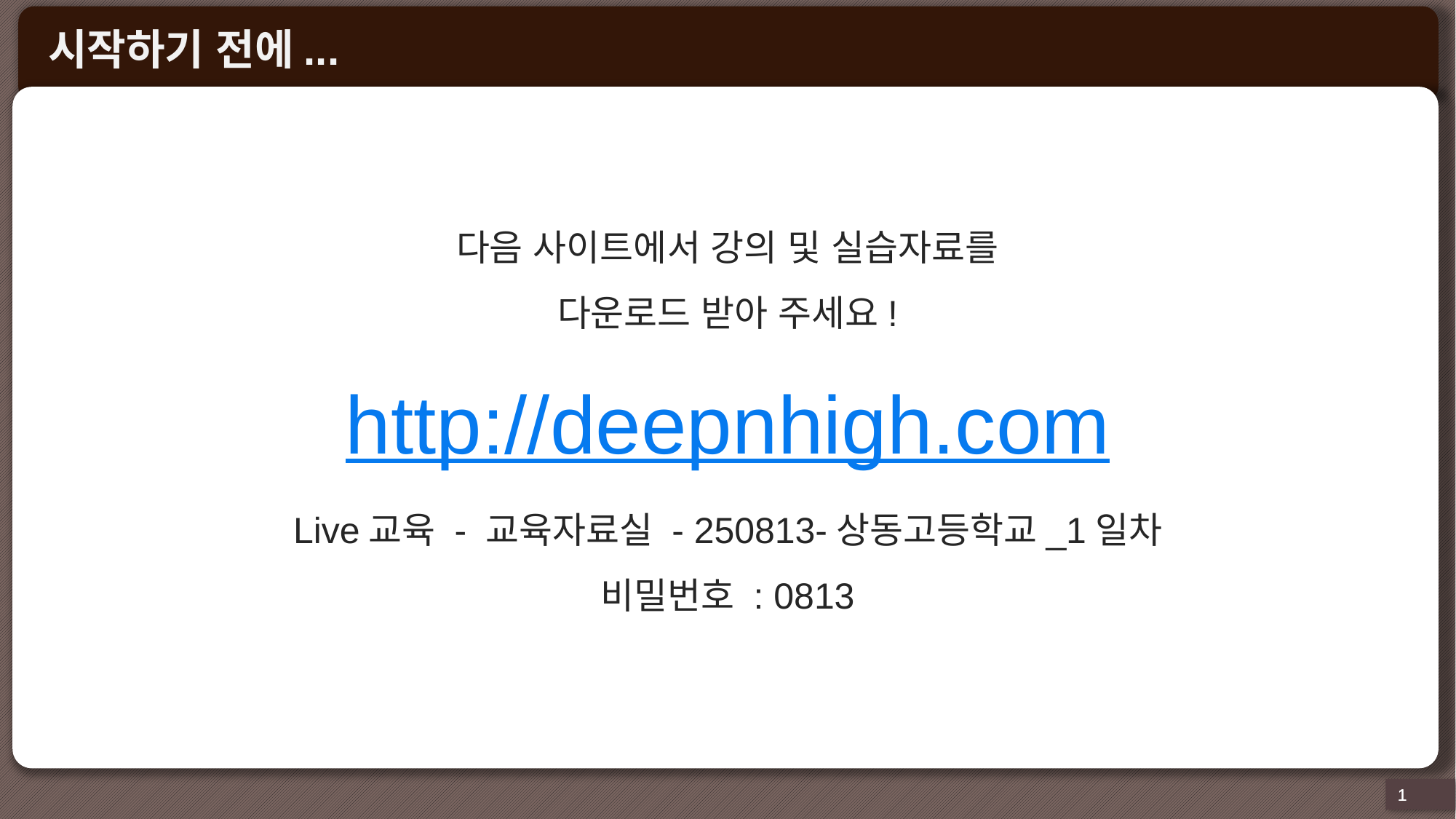

다음 사이트에서 강의 및 실습자료를
다운로드 받아 주세요!
http://deepnhigh.com
Live교육 - 교육자료실 - 250813-상동고등학교_1일차
비밀번호 : 0813
1